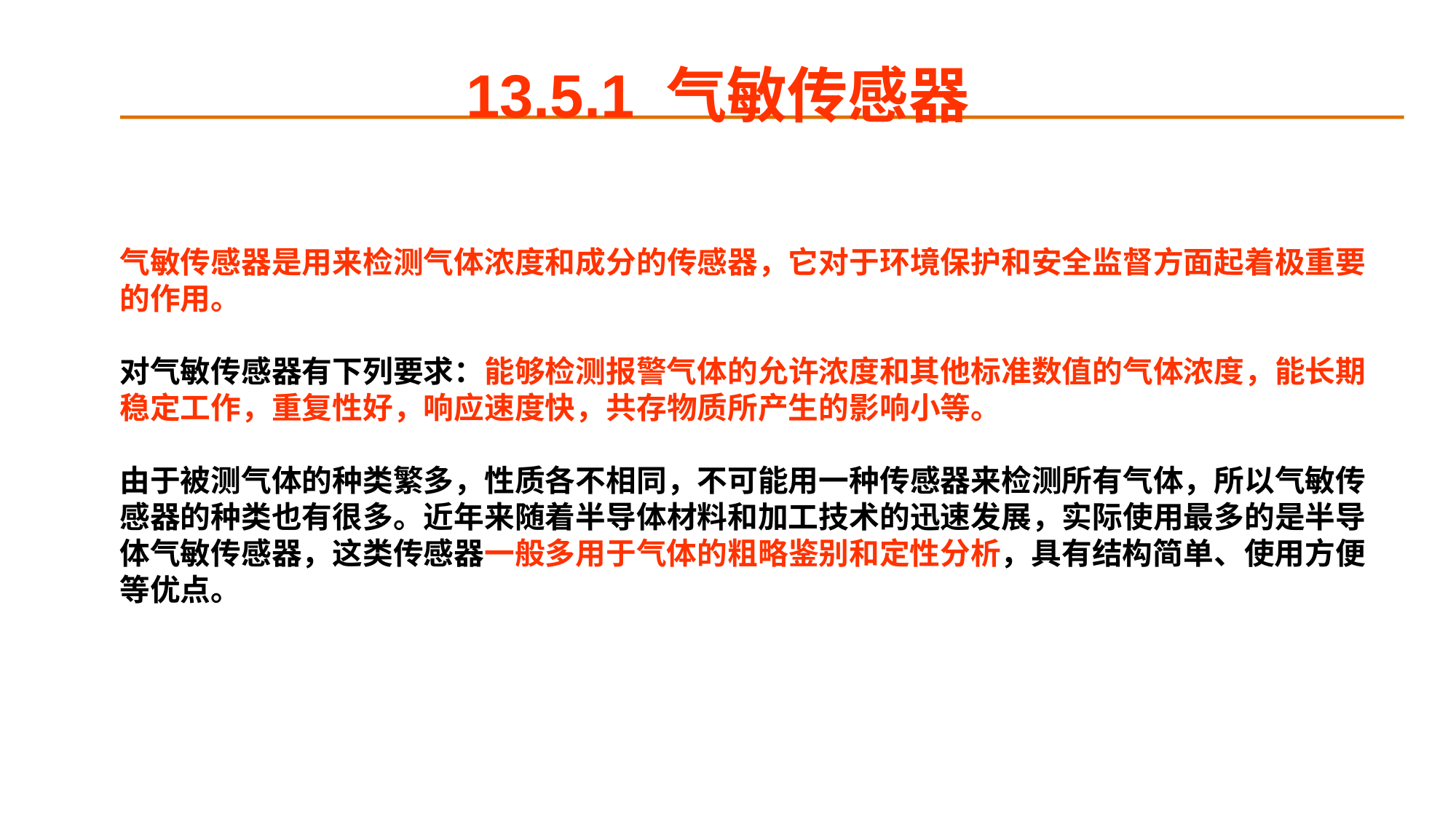

13.5.1 气敏传感器
气敏传感器是用来检测气体浓度和成分的传感器，它对于环境保护和安全监督方面起着极重要的作用。

对气敏传感器有下列要求：能够检测报警气体的允许浓度和其他标准数值的气体浓度，能长期稳定工作，重复性好，响应速度快，共存物质所产生的影响小等。

由于被测气体的种类繁多，性质各不相同，不可能用一种传感器来检测所有气体，所以气敏传感器的种类也有很多。近年来随着半导体材料和加工技术的迅速发展，实际使用最多的是半导体气敏传感器，这类传感器一般多用于气体的粗略鉴别和定性分析，具有结构简单、使用方便等优点。